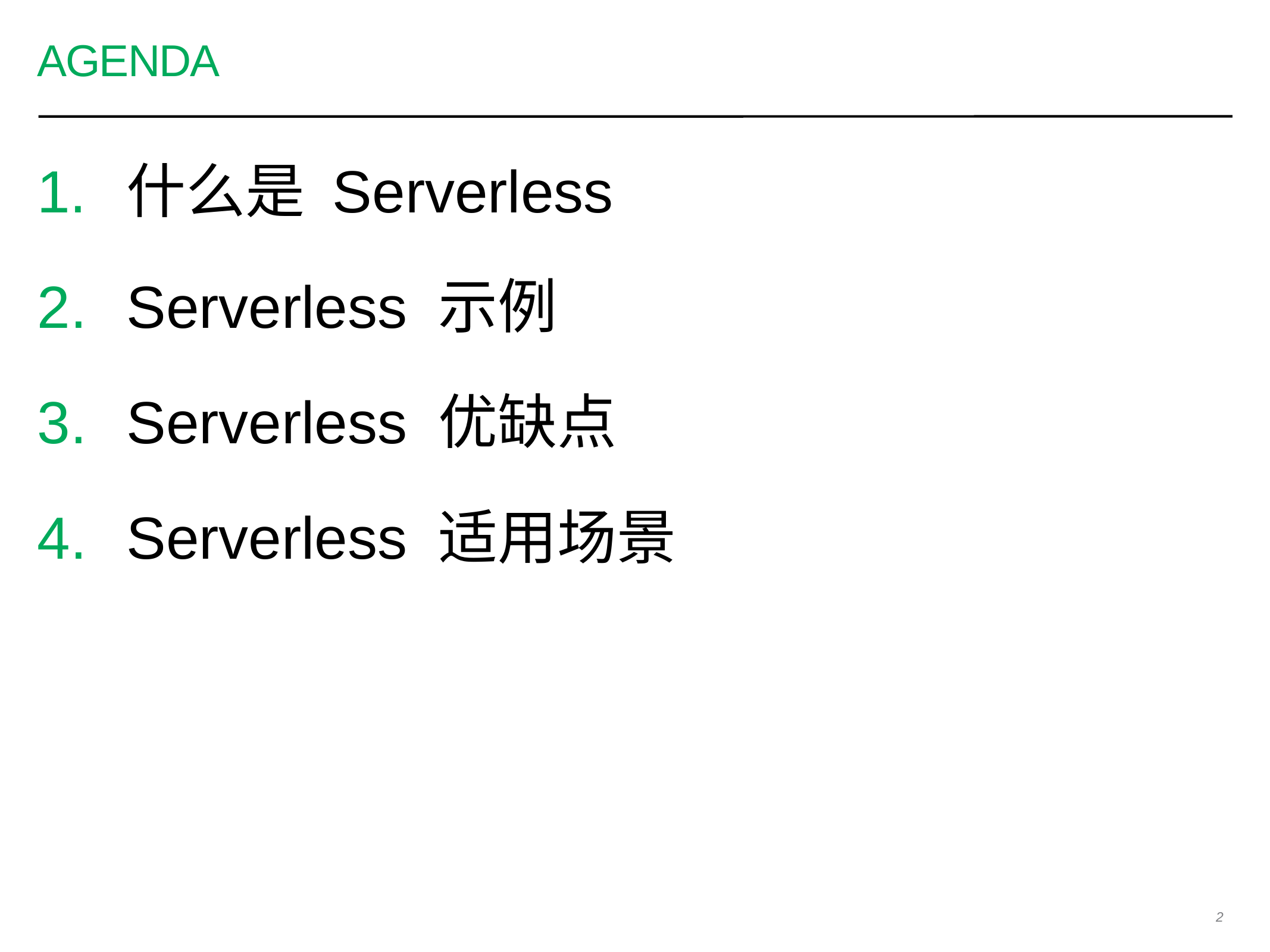

# AGENDA
什么是 Serverless
Serverless 示例
Serverless 优缺点
Serverless 适用场景

2